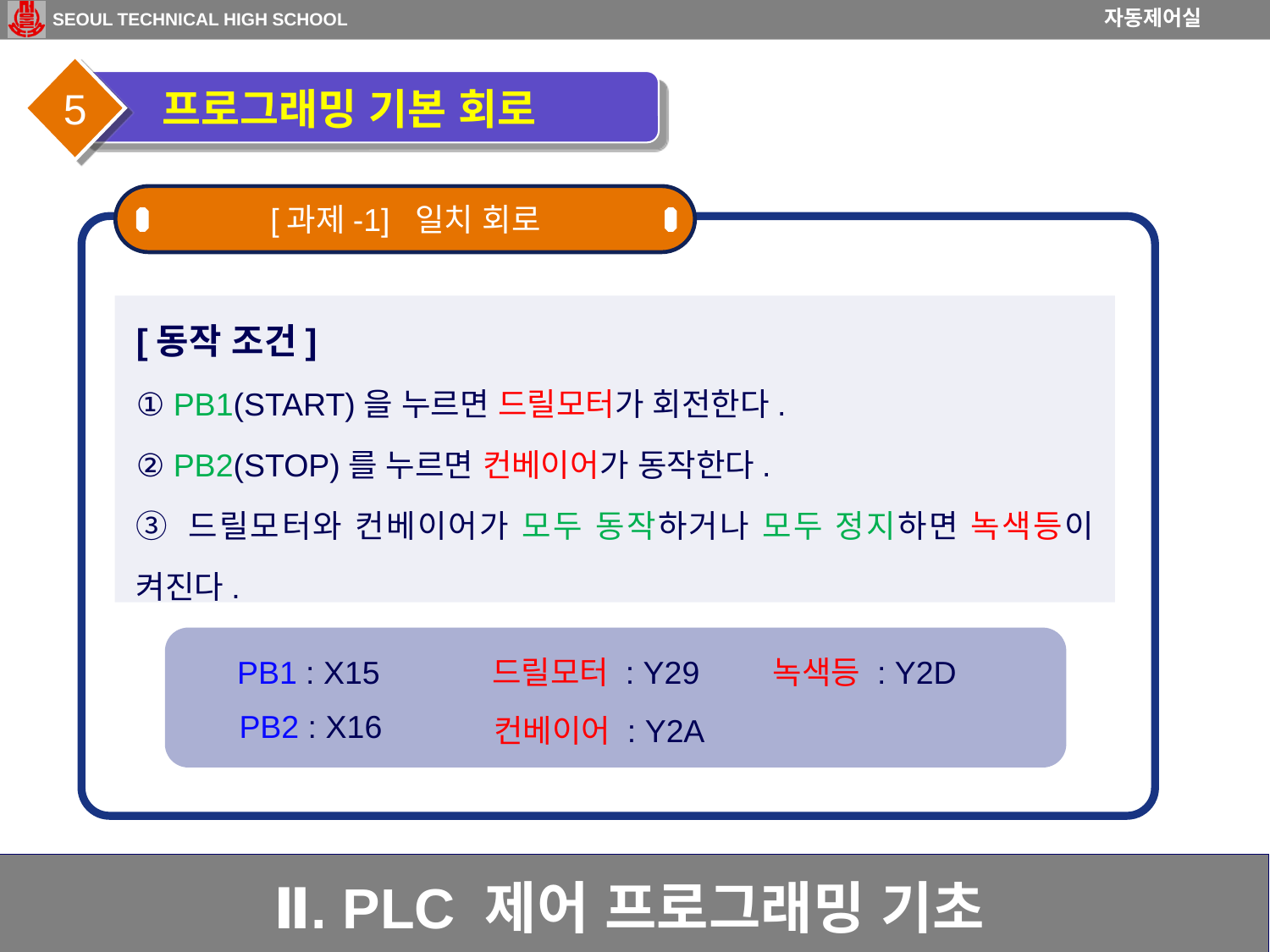

5

   프로그래밍 기본 회로

[과제-1]  일치 회로

[동작 조건]
① PB1(START)을 누르면 드릴모터가 회전한다.
② PB2(STOP)를 누르면 컨베이어가 동작한다.
③ 드릴모터와 컨베이어가 모두 동작하거나 모두 정지하면 녹색등이 켜진다.

PB1 : X15
드릴모터 : Y29
녹색등 : Y2D
PB2 : X16
컨베이어 : Y2A